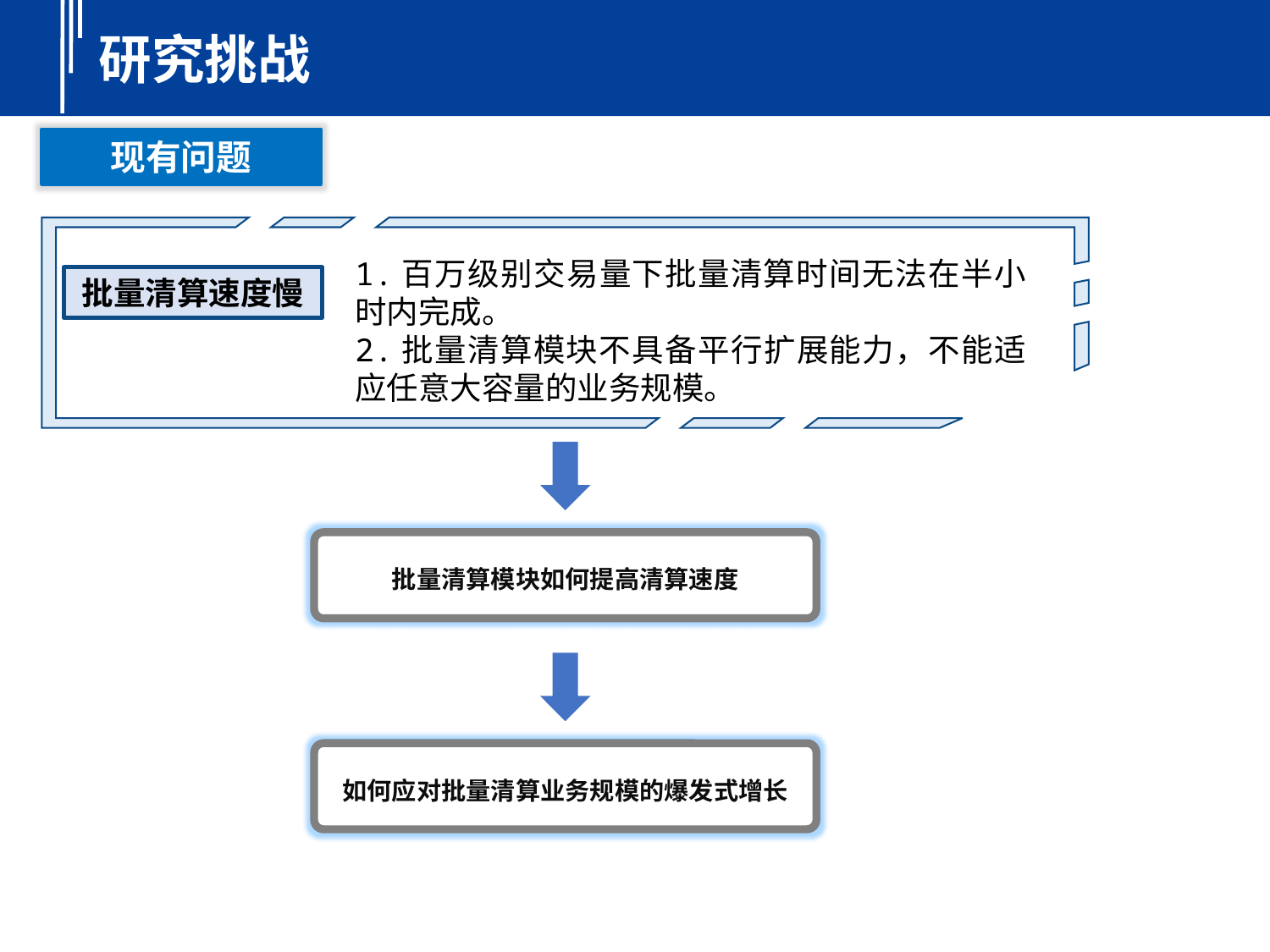

研究挑战
现有问题

1.百万级别交易量下批量清算时间无法在半小时内完成。
2.批量清算模块不具备平行扩展能力，不能适应任意大容量的业务规模。
批量清算速度慢

批量清算模块如何提高清算速度

如何应对批量清算业务规模的爆发式增长